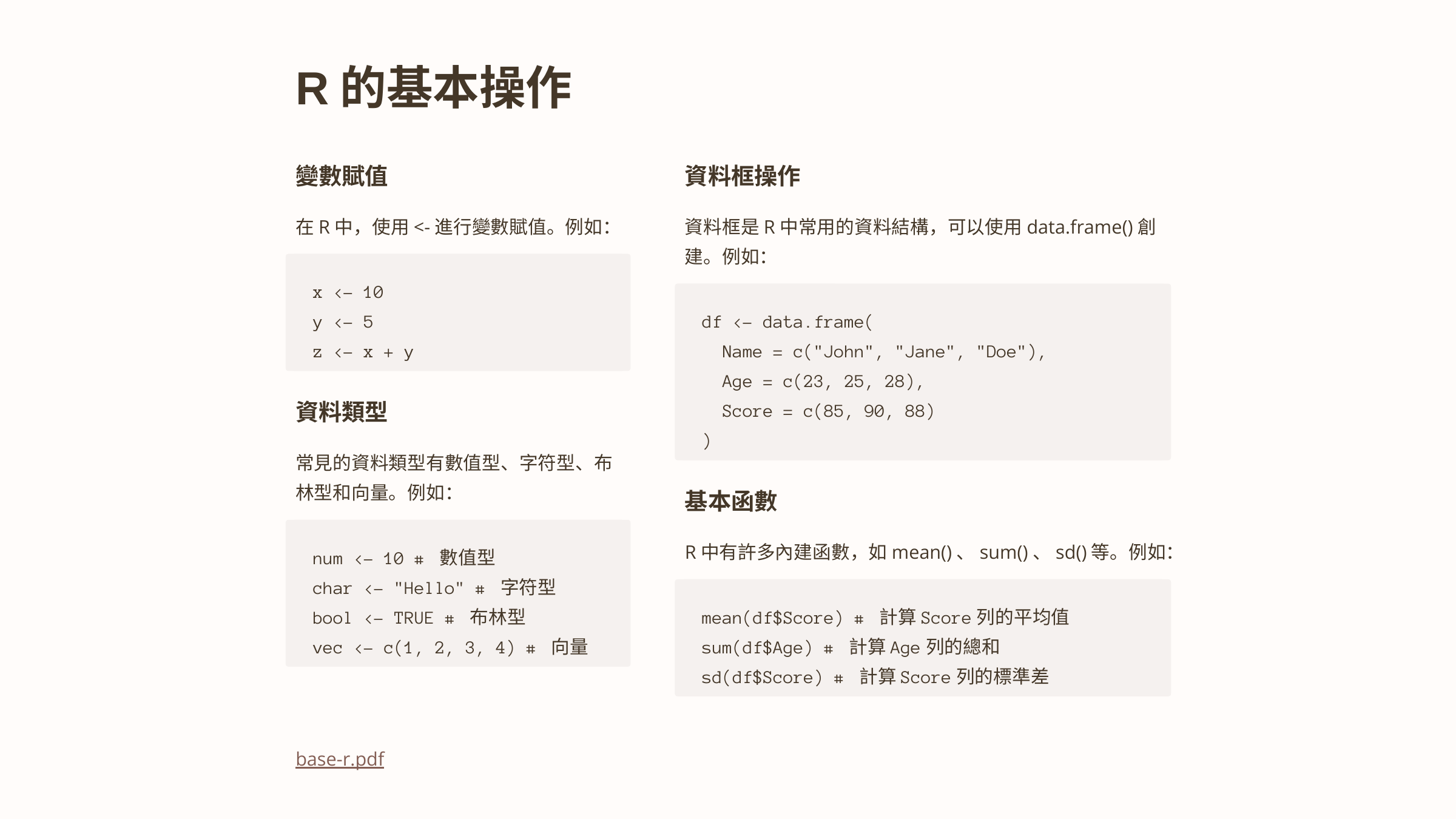

R的基本操作
變數賦值
資料框操作
在R中，使用<-進行變數賦值。例如：
資料框是R中常用的資料結構，可以使用data.frame()創建。例如：

x <- 10
y <- 5
z <- x + y

df <- data.frame(
  Name = c("John", "Jane", "Doe"),
  Age = c(23, 25, 28),
  Score = c(85, 90, 88)
)
資料類型
常見的資料類型有數值型、字符型、布林型和向量。例如：
基本函數

R中有許多內建函數，如mean()、sum()、sd()等。例如：
num <- 10 # 數值型
char <- "Hello" # 字符型
bool <- TRUE # 布林型
vec <- c(1, 2, 3, 4) # 向量

mean(df$Score) # 計算Score列的平均值
sum(df$Age) # 計算Age列的總和
sd(df$Score) # 計算Score列的標準差
base-r.pdf